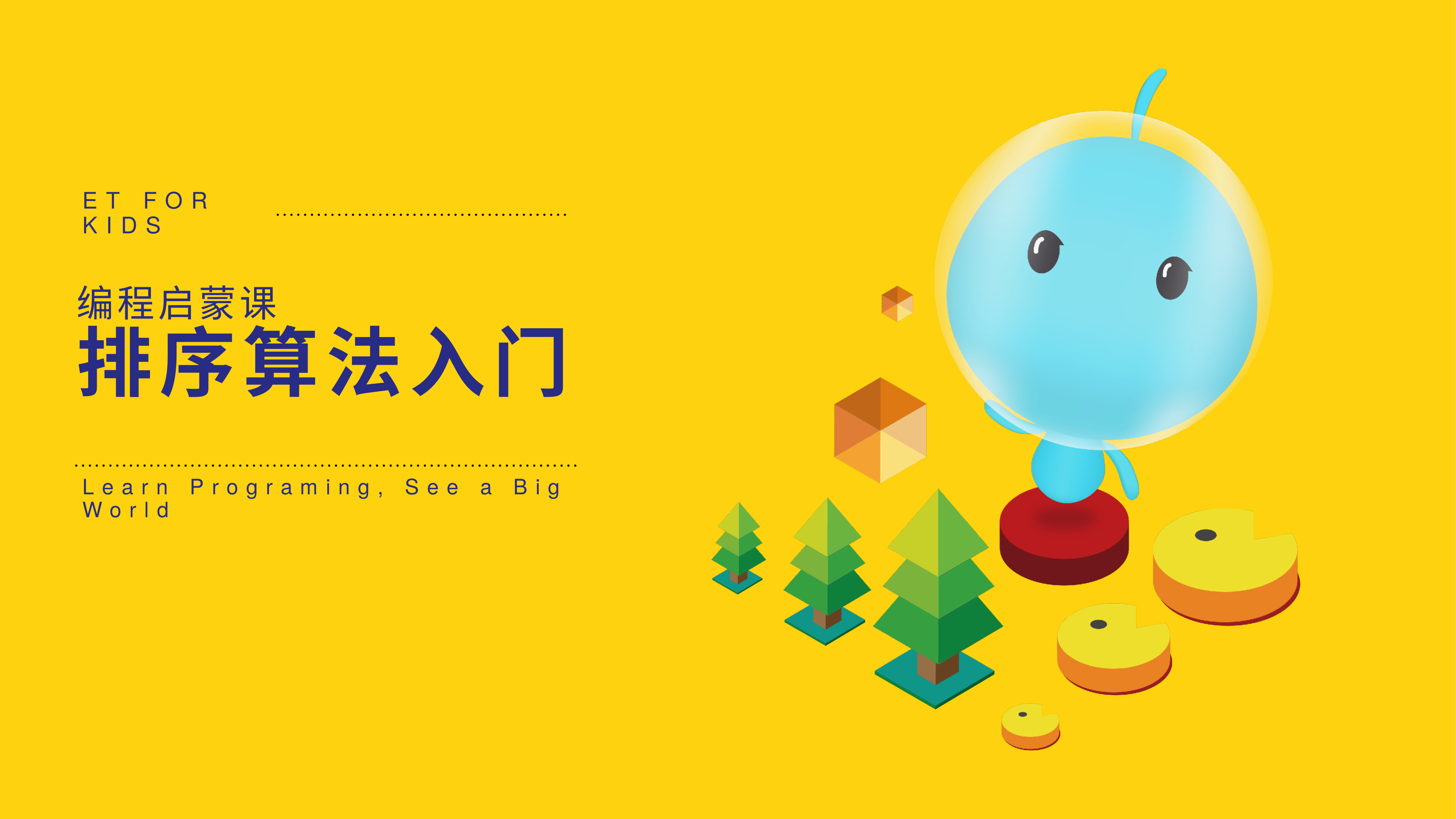

ET FOR KIDS

编程启蒙课
排序算法入门

Learn Programing, See a Big World